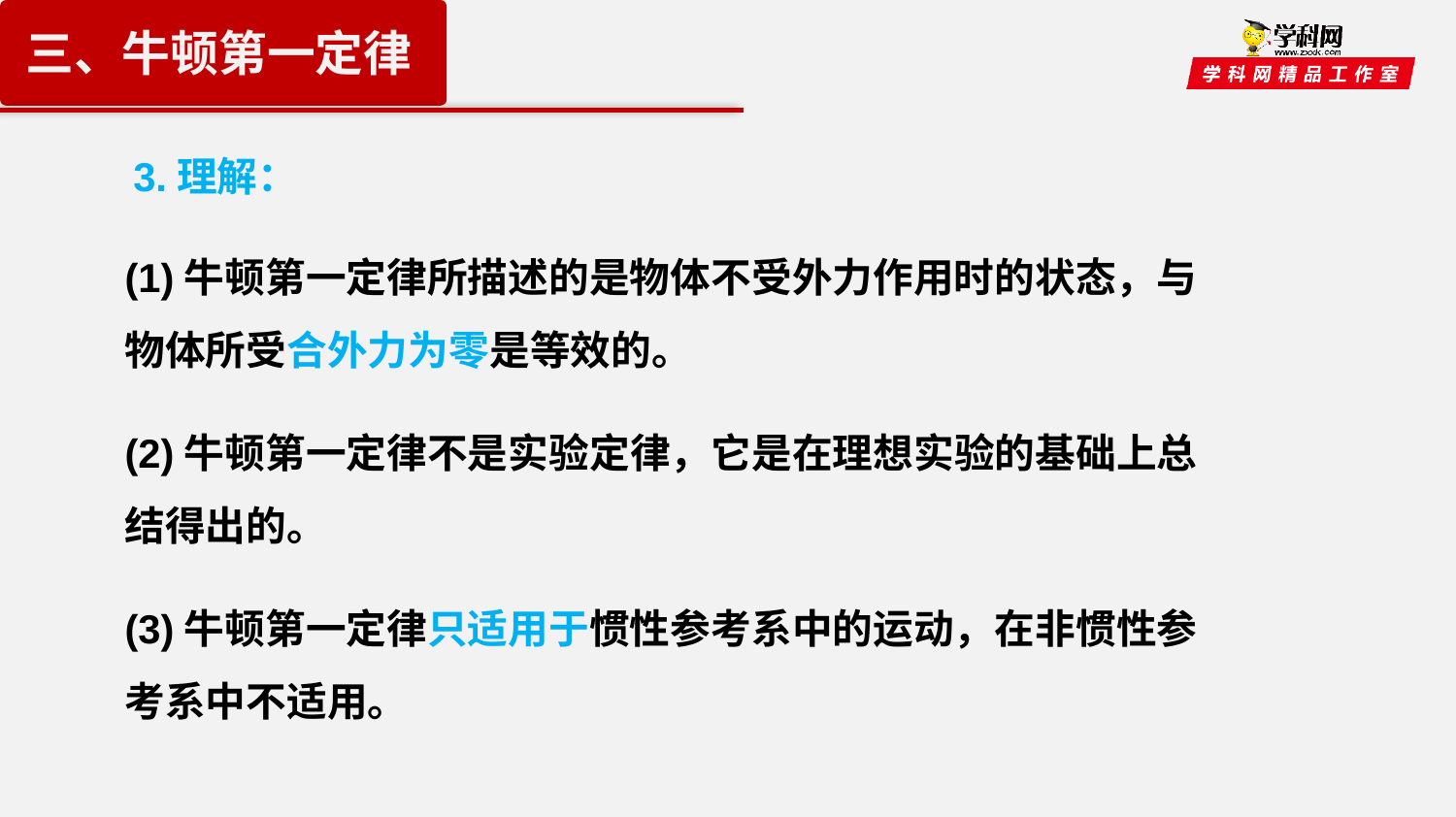

三、牛顿第一定律
3.理解：
(1)牛顿第一定律所描述的是物体不受外力作用时的状态，与物体所受合外力为零是等效的。
(2)牛顿第一定律不是实验定律，它是在理想实验的基础上总结得出的。
(3)牛顿第一定律只适用于惯性参考系中的运动，在非惯性参考系中不适用。